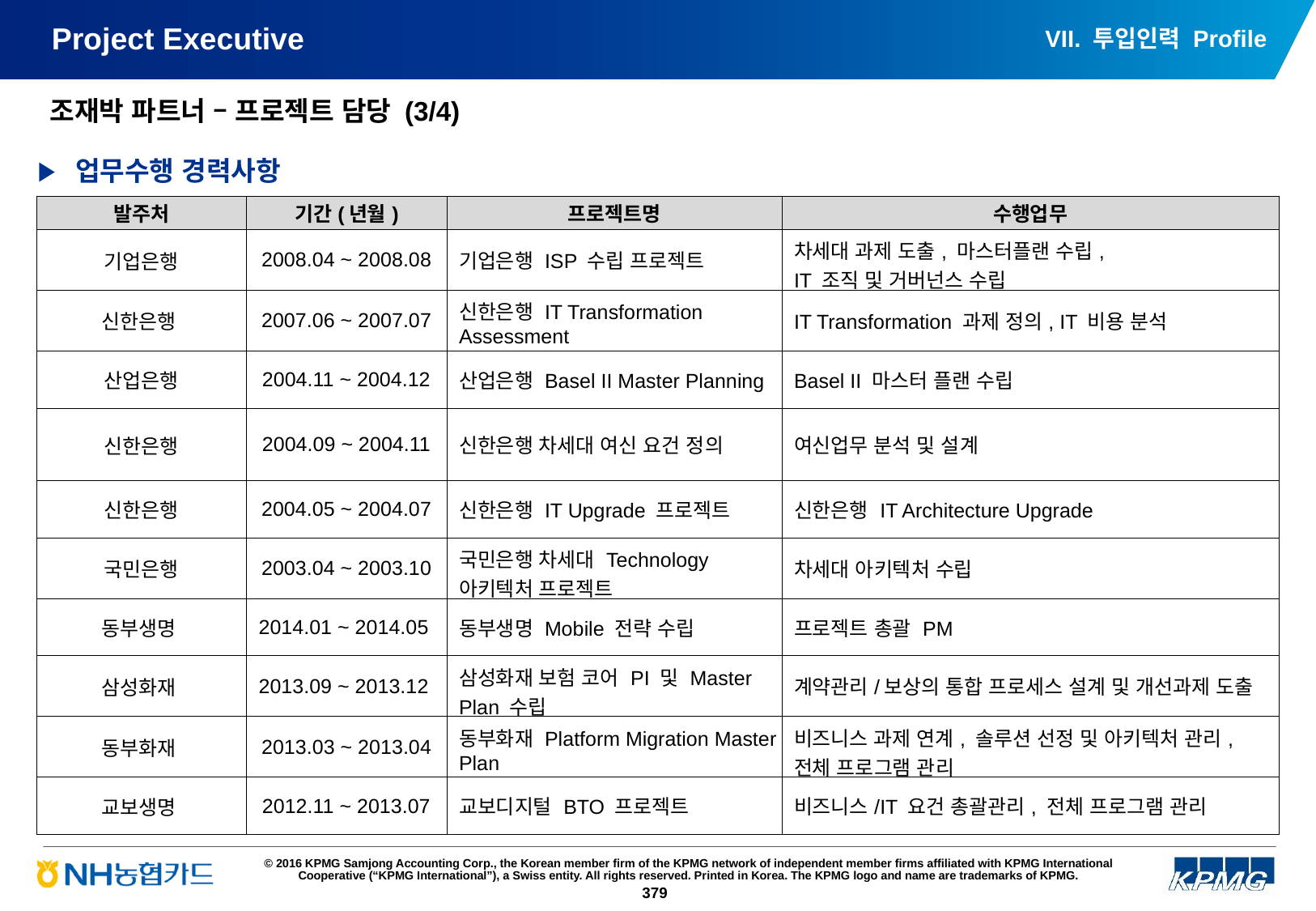

VII. 투입인력 Profile
# Project Executive
조재박 파트너 – 프로젝트 담당 (3/4)
업무수행 경력사항
| 발주처 | 기간(년월) | 프로젝트명 | 수행업무 |
| --- | --- | --- | --- |
| 기업은행 | 2008.04 ~ 2008.08 | 기업은행 ISP 수립 프로젝트 | 차세대 과제 도출, 마스터플랜 수립, IT 조직 및 거버넌스 수립 |
| 신한은행 | 2007.06 ~ 2007.07 | 신한은행 IT Transformation Assessment | IT Transformation 과제 정의, IT 비용 분석 |
| 산업은행 | 2004.11 ~ 2004.12 | 산업은행 Basel II Master Planning | Basel II 마스터 플랜 수립 |
| 신한은행 | 2004.09 ~ 2004.11 | 신한은행 차세대 여신 요건 정의 | 여신업무 분석 및 설계 |
| 신한은행 | 2004.05 ~ 2004.07 | 신한은행 IT Upgrade 프로젝트 | 신한은행 IT Architecture Upgrade |
| 국민은행 | 2003.04 ~ 2003.10 | 국민은행 차세대 Technology 아키텍처 프로젝트 | 차세대 아키텍처 수립 |
| 동부생명 | 2014.01 ~ 2014.05 | 동부생명 Mobile 전략 수립 | 프로젝트 총괄 PM |
| 삼성화재 | 2013.09 ~ 2013.12 | 삼성화재 보험 코어 PI 및 Master Plan 수립 | 계약관리/보상의 통합 프로세스 설계 및 개선과제 도출 |
| 동부화재 | 2013.03 ~ 2013.04 | 동부화재 Platform Migration Master Plan | 비즈니스 과제 연계, 솔루션 선정 및 아키텍처 관리, 전체 프로그램 관리 |
| 교보생명 | 2012.11 ~ 2013.07 | 교보디지털 BTO 프로젝트 | 비즈니스/IT 요건 총괄관리, 전체 프로그램 관리 |